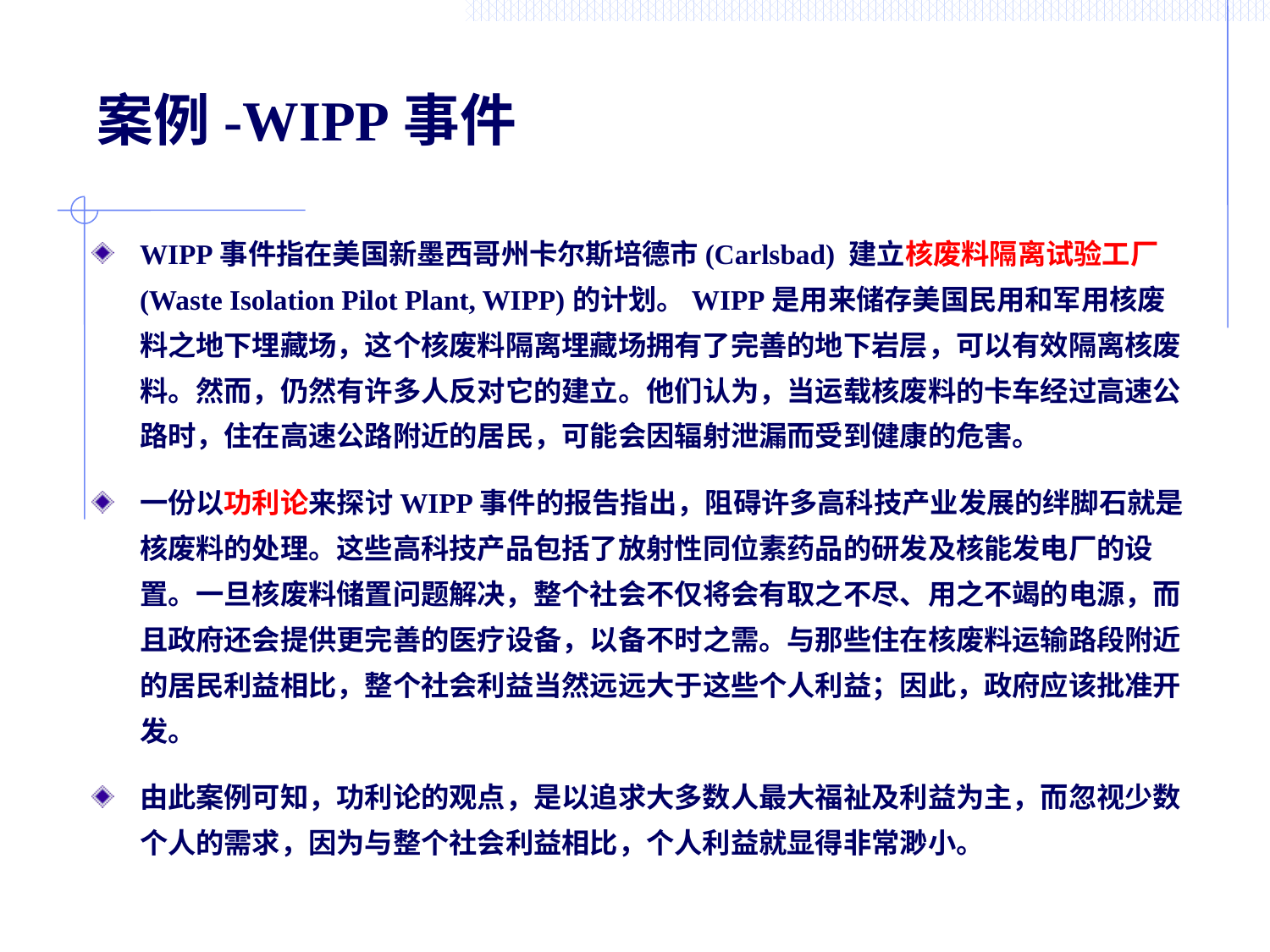

# 案例-WIPP事件
WIPP事件指在美国新墨西哥州卡尔斯培德市(Carlsbad) 建立核废料隔离试验工厂(Waste Isolation Pilot Plant, WIPP)的计划。WIPP是用来储存美国民用和军用核废料之地下埋藏场，这个核废料隔离埋藏场拥有了完善的地下岩层，可以有效隔离核废料。然而，仍然有许多人反对它的建立。他们认为，当运载核废料的卡车经过高速公路时，住在高速公路附近的居民，可能会因辐射泄漏而受到健康的危害。
一份以功利论来探讨WIPP事件的报告指出，阻碍许多高科技产业发展的绊脚石就是核废料的处理。这些高科技产品包括了放射性同位素药品的研发及核能发电厂的设置。一旦核废料储置问题解决，整个社会不仅将会有取之不尽、用之不竭的电源，而且政府还会提供更完善的医疗设备，以备不时之需。与那些住在核废料运输路段附近的居民利益相比，整个社会利益当然远远大于这些个人利益；因此，政府应该批准开发。
由此案例可知，功利论的观点，是以追求大多数人最大福祉及利益为主，而忽视少数个人的需求，因为与整个社会利益相比，个人利益就显得非常渺小。